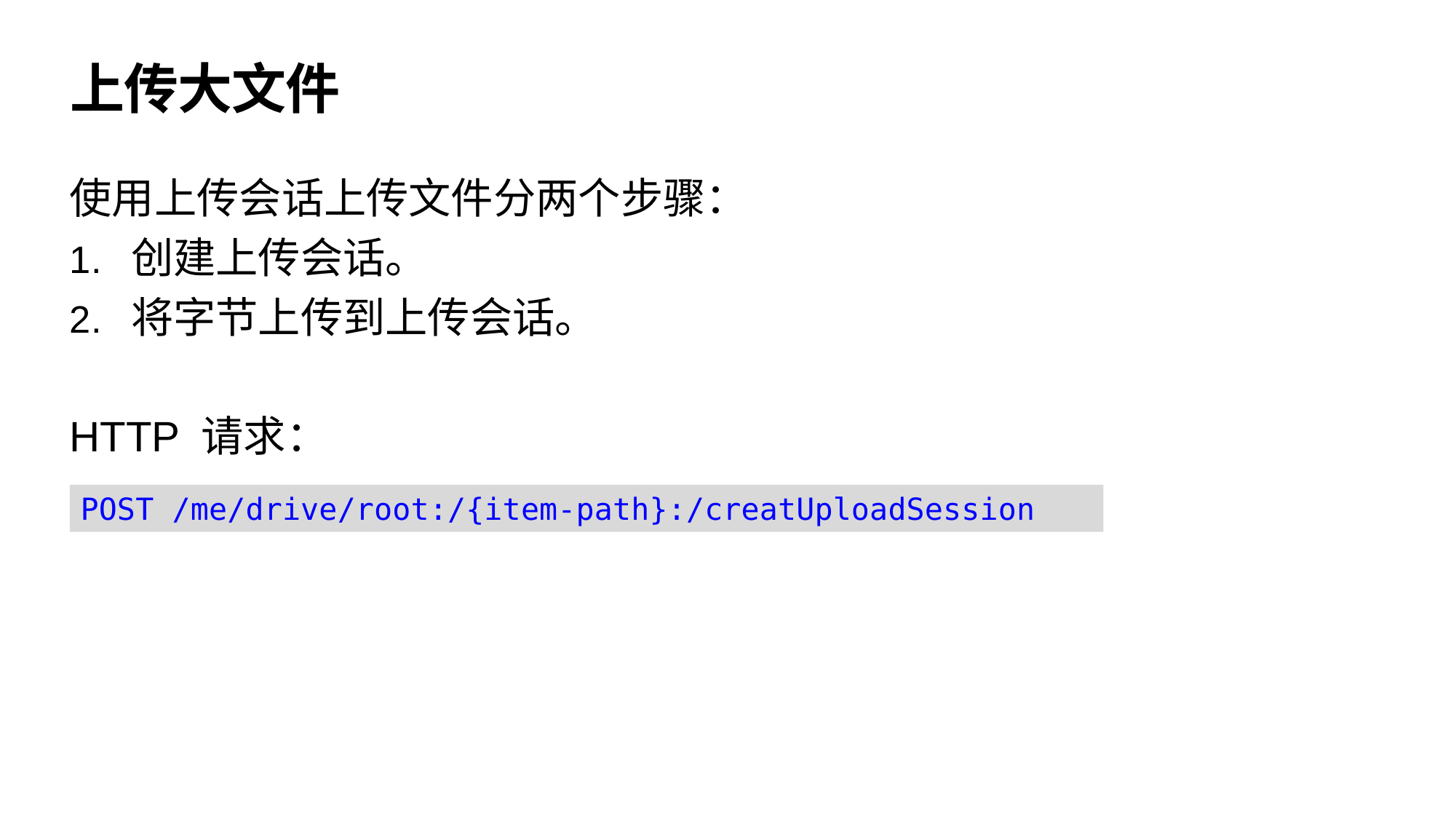

# 上传大文件
使用上传会话上传文件分两个步骤：
创建上传会话。
将字节上传到上传会话。

HTTP 请求：
POST /me/drive/root:/{item-path}:/creatUploadSession